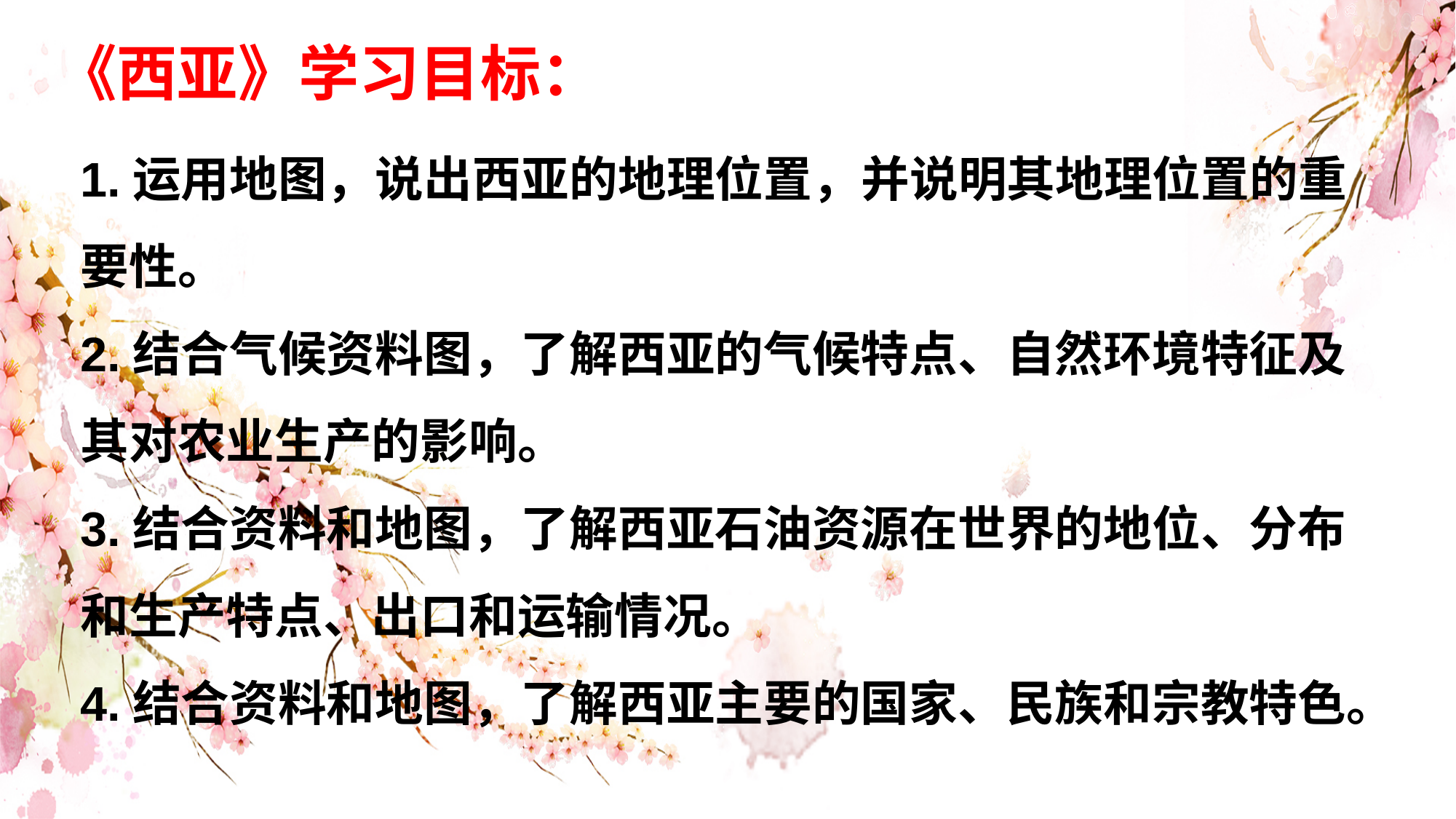

《西亚》学习目标：
1.运用地图，说出西亚的地理位置，并说明其地理位置的重要性。
2.结合气候资料图，了解西亚的气候特点、自然环境特征及其对农业生产的影响。
3.结合资料和地图，了解西亚石油资源在世界的地位、分布和生产特点、出口和运输情况。
4.结合资料和地图，了解西亚主要的国家、民族和宗教特色。